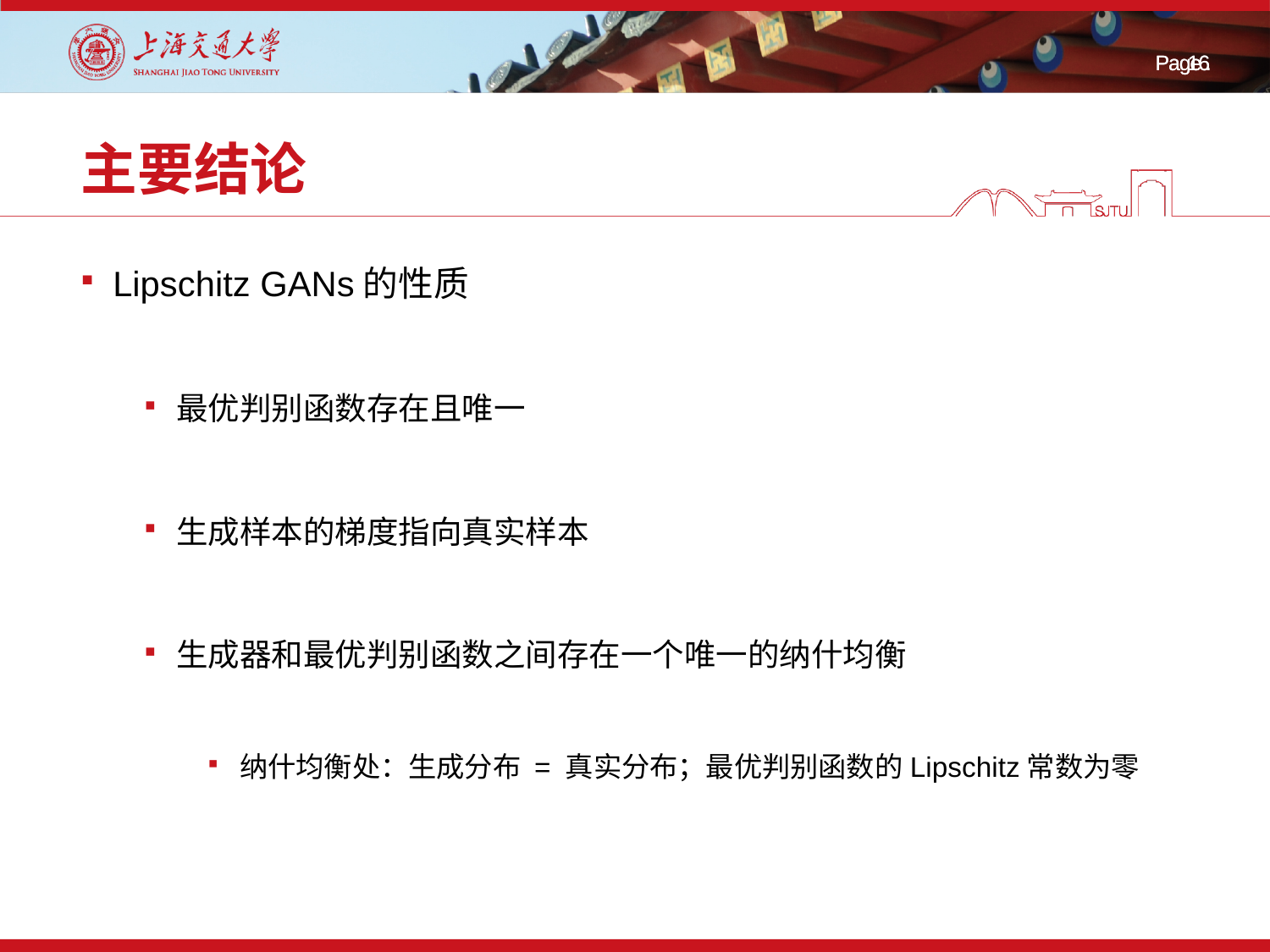

# 主要结论
Lipschitz GANs的性质
最优判别函数存在且唯一
生成样本的梯度指向真实样本
生成器和最优判别函数之间存在一个唯一的纳什均衡
纳什均衡处：生成分布 = 真实分布；最优判别函数的Lipschitz常数为零